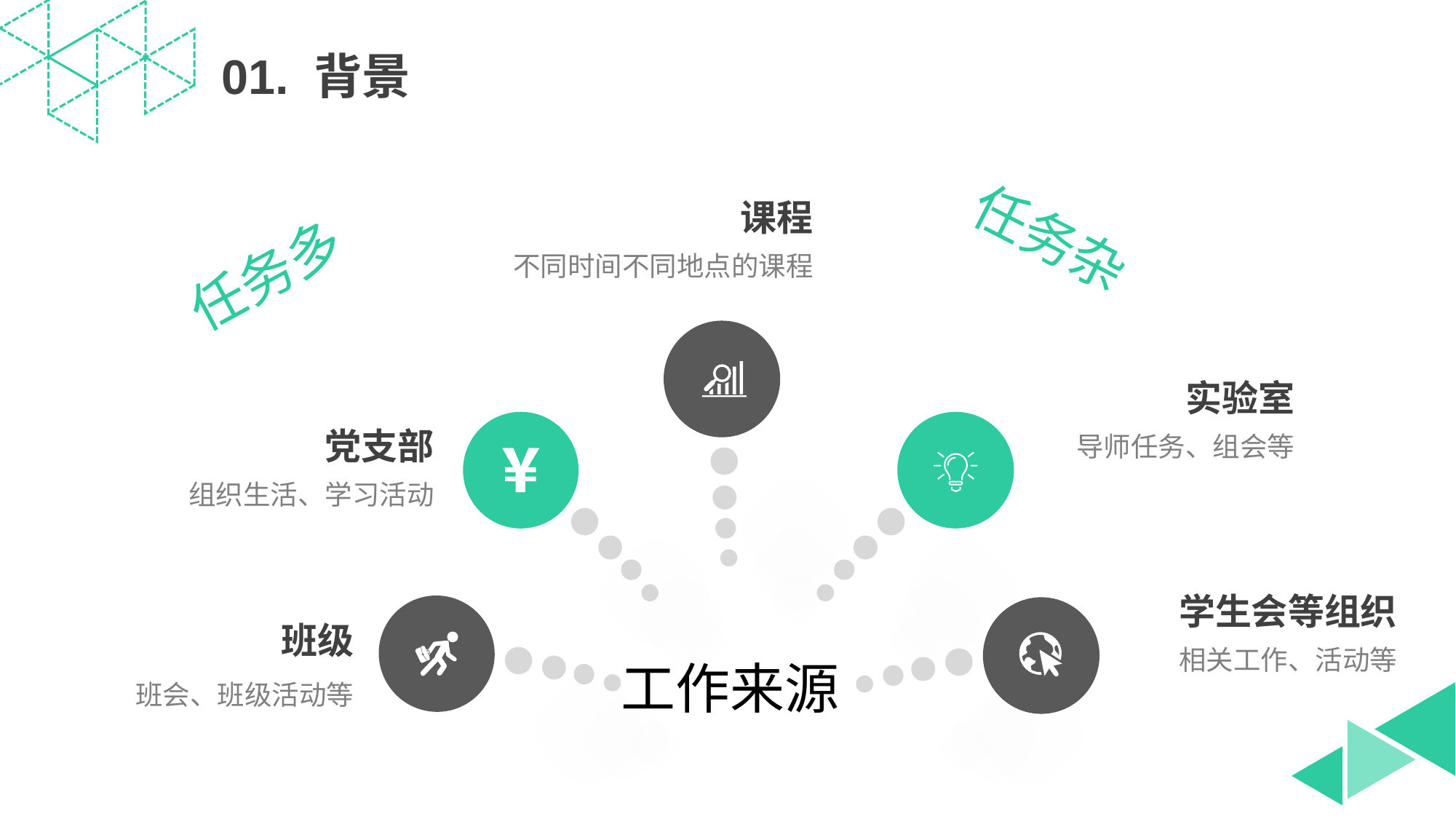

01. 背景

课程
不同时间不同地点的课程
任务杂
任务多

实验室
导师任务、组会等
党支部
组织生活、学习活动

学生会等组织
相关工作、活动等

班级
班会、班级活动等

工作来源